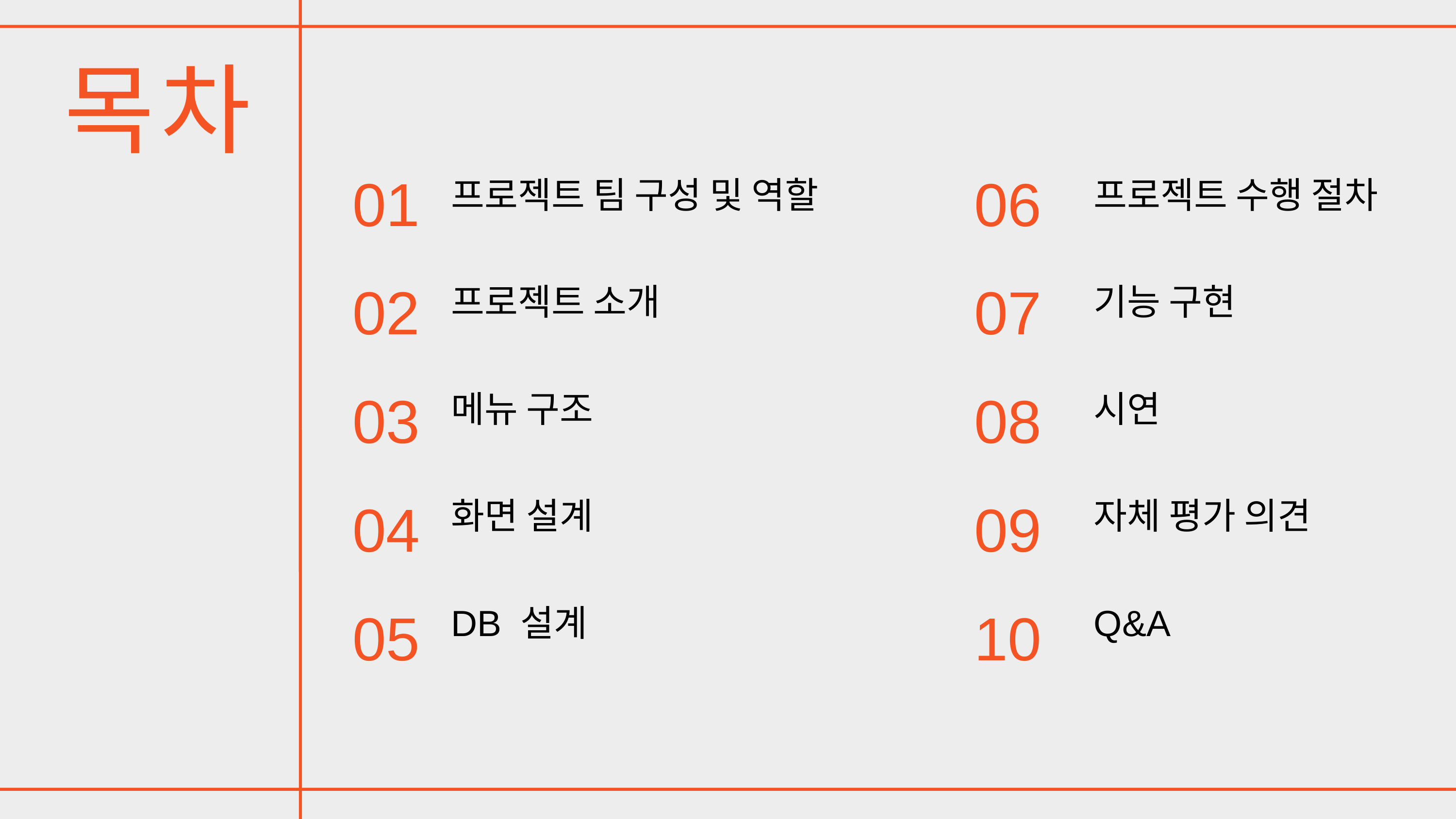

목차
01
02
03
04
05
06
07
08
09
10
프로젝트 팀 구성 및 역할

프로젝트 소개

메뉴 구조

화면 설계

DB 설계
프로젝트 수행 절차

기능 구현

시연

자체 평가 의견

Q&A